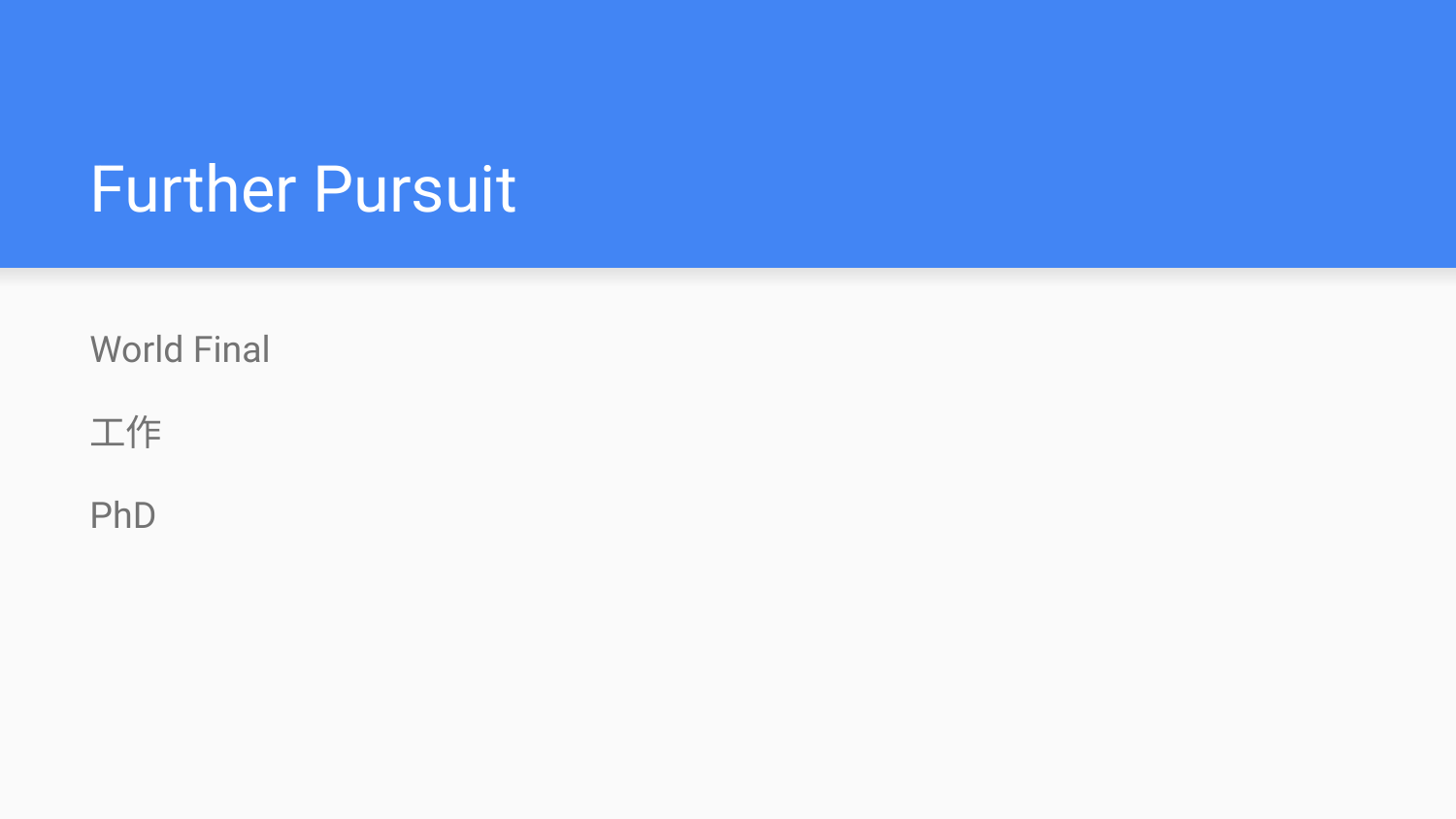

# Further Pursuit
World Final
工作
PhD